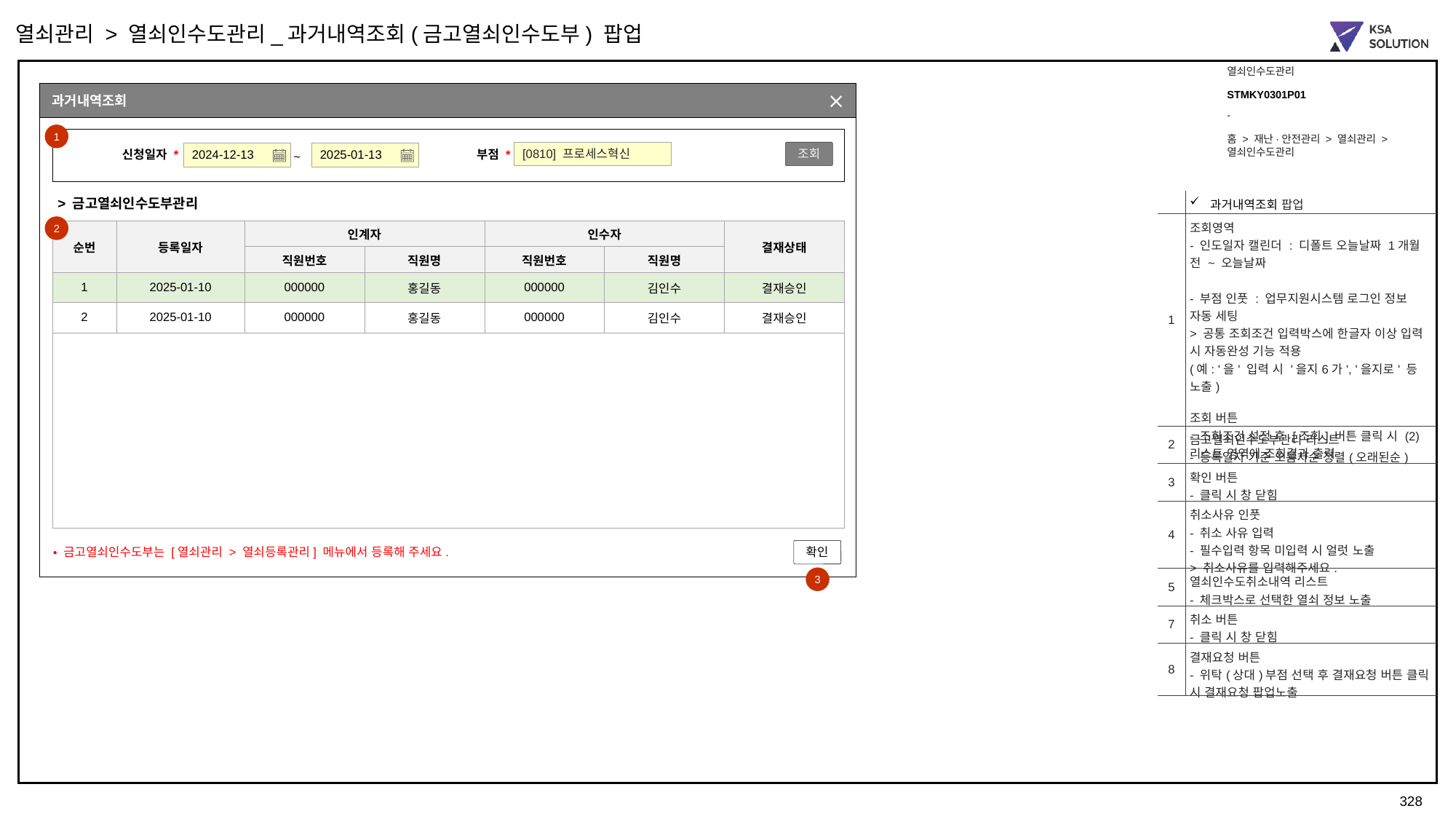

열쇠관리 > 열쇠인수도관리_과거내역조회(금고열쇠인수도부) 팝업
열쇠인수도관리
STMKY0301P01

과거내역조회

-
1
홈 > 재난·안전관리 > 열쇠관리 > 열쇠인수도관리

[0810] 프로세스혁신
 부점 *
조회
2024-12-13

~
2025-01-13

신청일자 *
> 금고열쇠인수도부관리
|  | 과거내역조회 팝업 |
| --- | --- |
| 1 | 조회영역 - 인도일자 캘린더 : 디폴트 오늘날짜 1개월 전 ~ 오늘날짜 - 부점 인풋 : 업무지원시스템 로그인 정보 자동 세팅 > 공통 조회조건 입력박스에 한글자 이상 입력 시 자동완성 기능 적용 (예: '을' 입력 시 '을지6가', '을지로' 등 노출) 조회 버튼 - 조회조건 설정 후 [조회] 버튼 클릭 시 (2)리스트 영역에 조회결과 출력 |
| 2 | 금고열쇠인수도부관리 리스트 - 등록일자 기준 오름차순 정렬(오래된순) |
| 3 | 확인 버튼 - 클릭 시 창 닫힘 |
| 4 | 취소사유 인풋 - 취소 사유 입력 - 필수입력 항목 미입력 시 얼럿 노출 > 취소사유를 입력해주세요. |
| 5 | 열쇠인수도취소내역 리스트 - 체크박스로 선택한 열쇠 정보 노출 |
| 7 | 취소 버튼 - 클릭 시 창 닫힘 |
| 8 | 결재요청 버튼 - 위탁(상대)부점 선택 후 결재요청 버튼 클릭 시 결재요청 팝업노출 |
2
| 순번 | 등록일자 | 인계자 | 등록년월일 | 인수자 | 등록년월일 | 결재상태 |
| --- | --- | --- | --- | --- | --- | --- |
|  |  | 직원번호 | 직원명 | 직원번호 | 직원명 |  |
| 1 | 2025-01-10 | 000000 | 홍길동 | 000000 | 김인수 | 결재승인 |
| 2 | 2025-01-10 | 000000 | 홍길동 | 000000 | 김인수 | 결재승인 |

[2025-06-12]
1. 과거내역조회 팝업 추가
• 금고열쇠인수도부는 [열쇠관리 > 열쇠등록관리] 메뉴에서 등록해 주세요.
확인
3